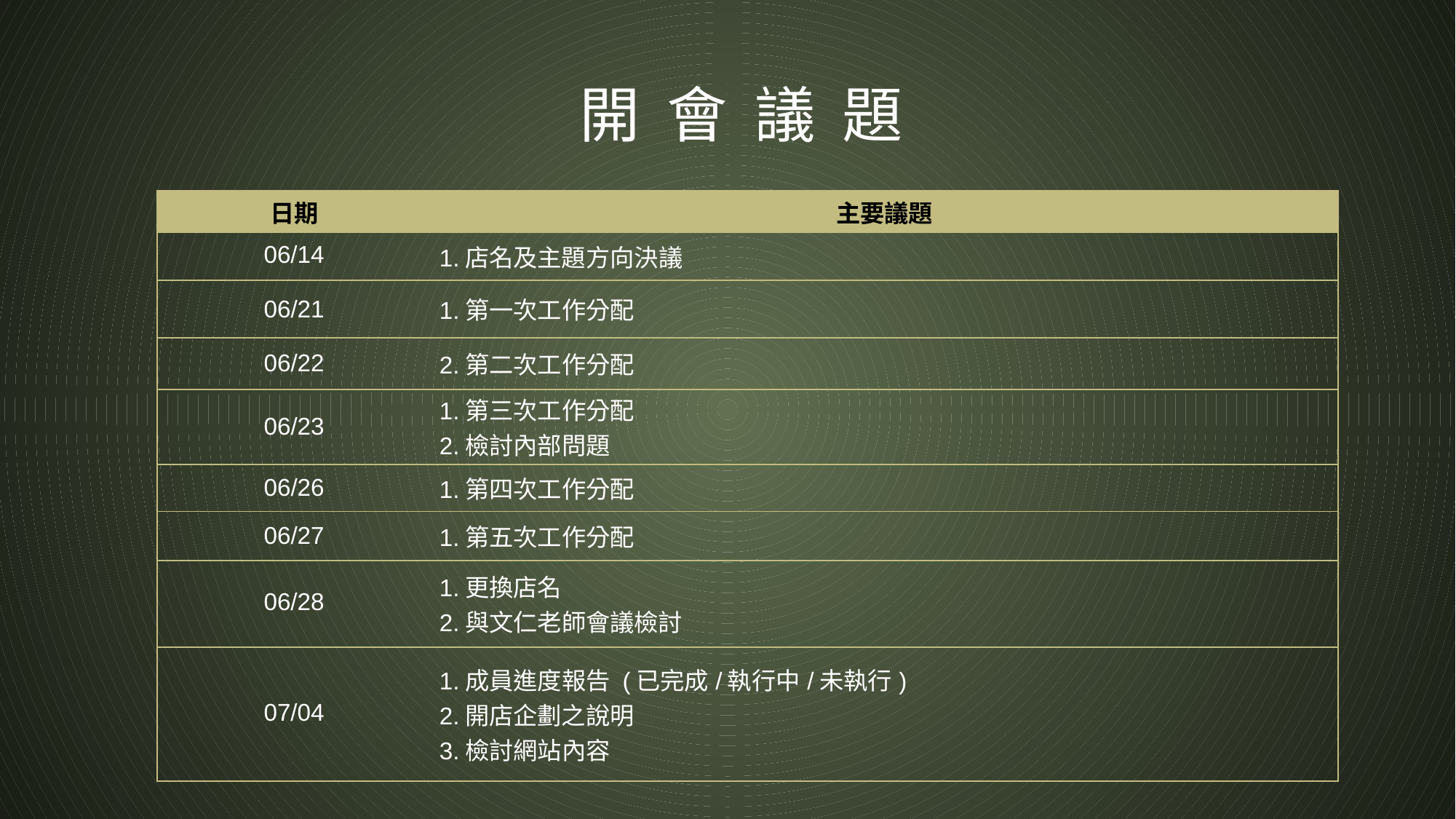

開  會  議  題
| 日期 | 主要議題 |
| --- | --- |
| 06/14 | 1.店名及主題方向決議 |
| 06/21 | 1.第一次工作分配 |
| 06/22 | 2.第二次工作分配 |
| 06/23 | 1.第三次工作分配 2.檢討內部問題 |
| 06/26 | 1.第四次工作分配 |
| 06/27 | 1.第五次工作分配 |
| 06/28 | 1.更換店名 2.與文仁老師會議檢討 |
| 07/04 | 1.成員進度報告 (已完成/執行中/未執行) 2.開店企劃之說明 3.檢討網站內容 |